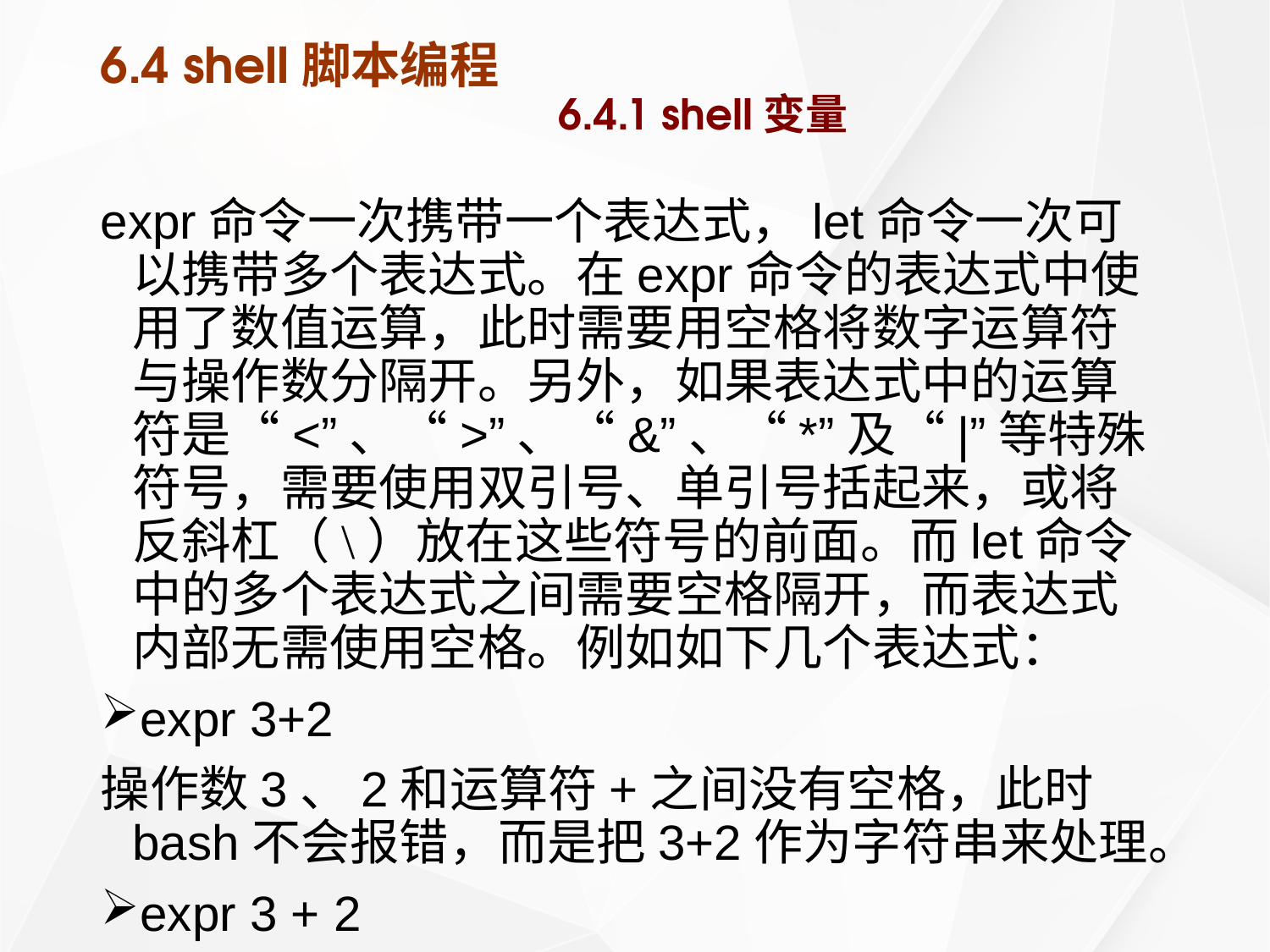

# 6.4 shell脚本编程 6.4.1 shell变量
expr命令一次携带一个表达式，let命令一次可以携带多个表达式。在expr命令的表达式中使用了数值运算，此时需要用空格将数字运算符与操作数分隔开。另外，如果表达式中的运算符是“<”、“>”、“&”、“*”及“|”等特殊符号，需要使用双引号、单引号括起来，或将反斜杠（\）放在这些符号的前面。而let命令中的多个表达式之间需要空格隔开，而表达式内部无需使用空格。例如如下几个表达式：
expr 3+2
操作数3、2和运算符+之间没有空格，此时bash不会报错，而是把3+2作为字符串来处理。
expr 3 + 2
操作数3、2和运算符+之间有空格，此时bash认为是数字运算，返回5送到标准输出设备。